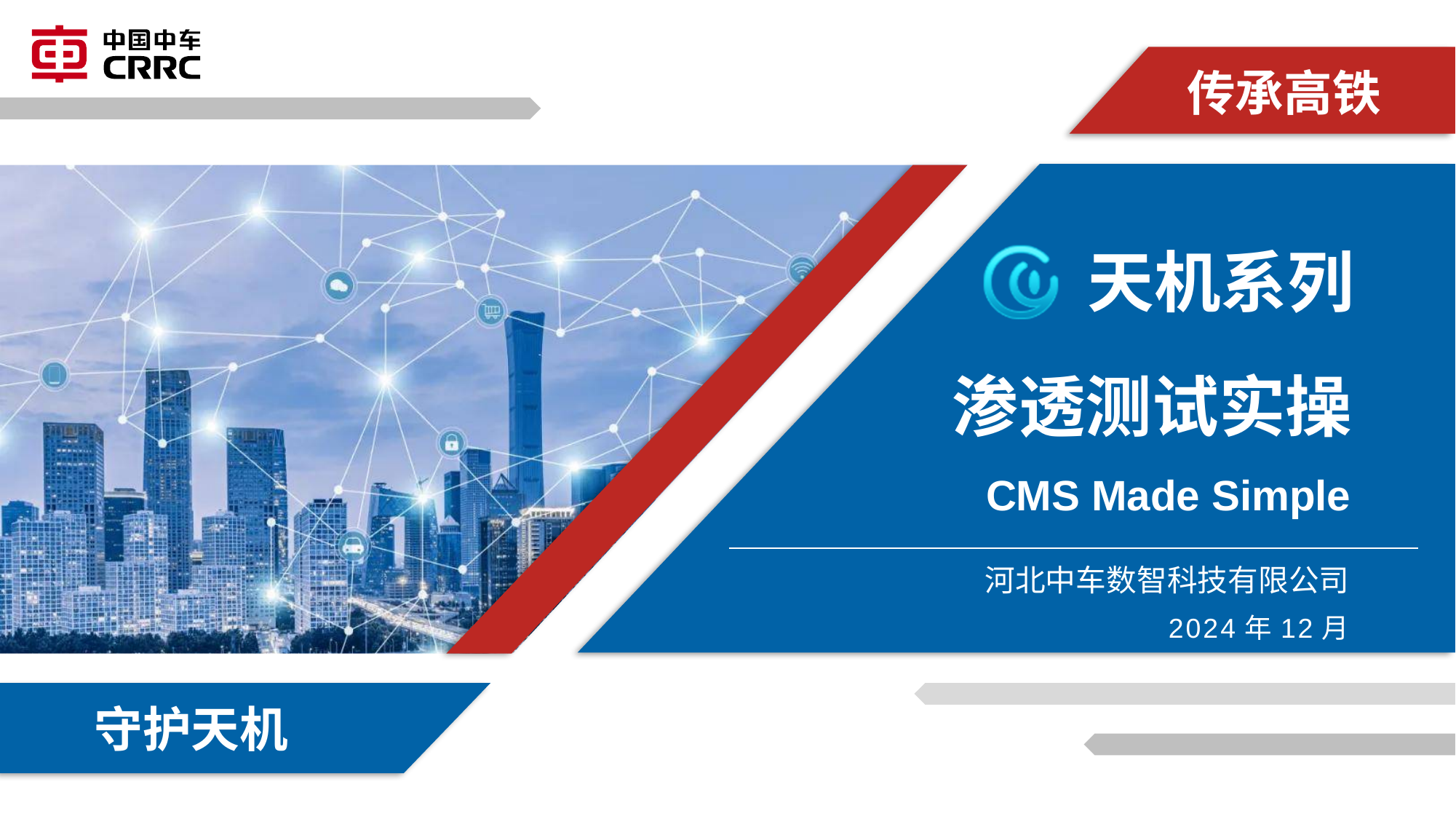

# 渗透测试实操
CMS Made Simple
2024年12月
1